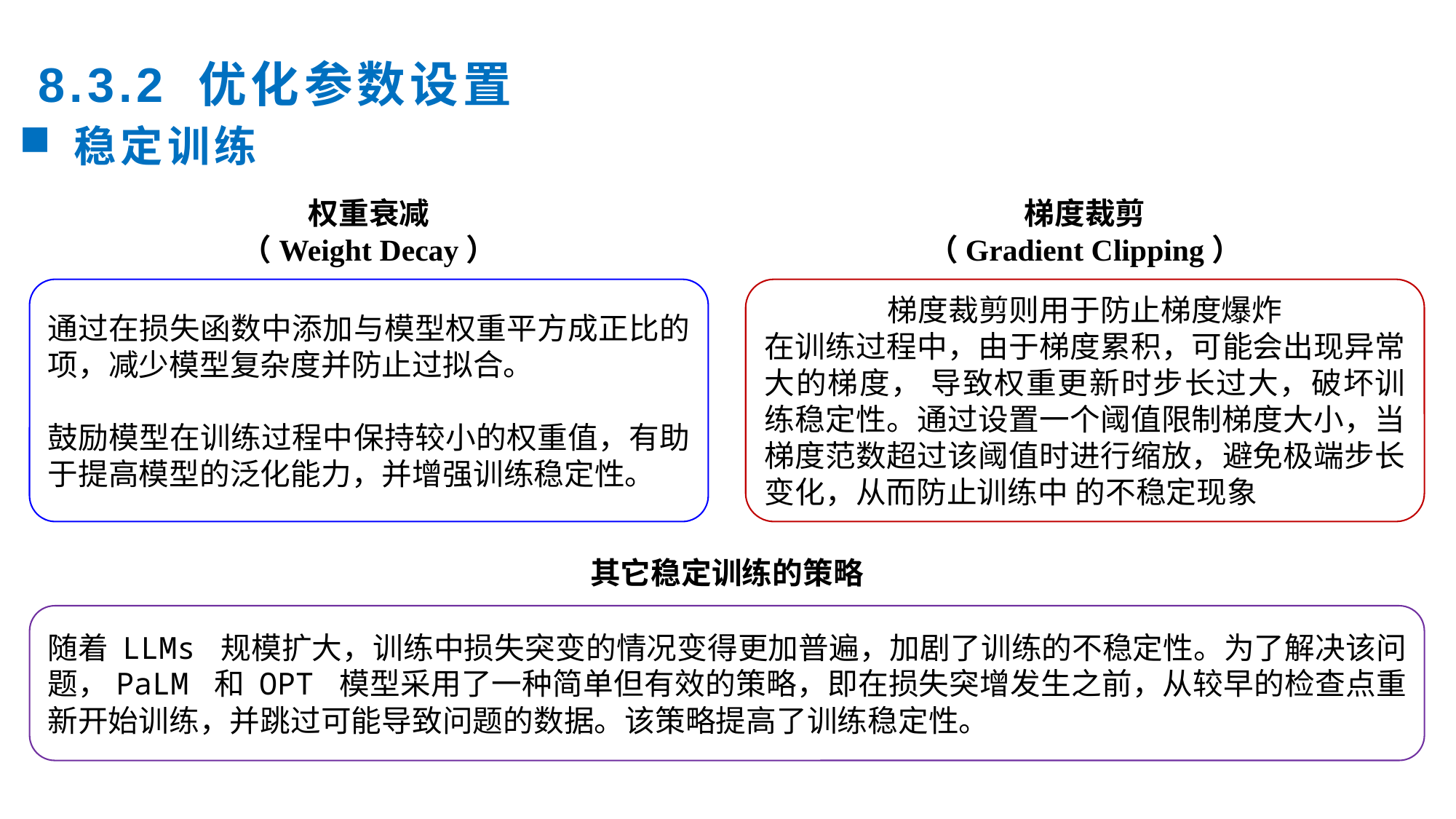

8.3.2 优化参数设置
稳定训练
权重衰减
（Weight Decay）
通过在损失函数中添加与模型权重平方成正比的项，减少模型复杂度并防止过拟合。

鼓励模型在训练过程中保持较小的权重值，有助于提高模型的泛化能力，并增强训练稳定性。
梯度裁剪
（Gradient Clipping）
梯度裁剪则用于防止梯度爆炸
在训练过程中，由于梯度累积，可能会出现异常大的梯度， 导致权重更新时步长过大，破坏训练稳定性。通过设置一个阈值限制梯度大小，当梯度范数超过该阈值时进行缩放，避免极端步长变化，从而防止训练中 的不稳定现象
其它稳定训练的策略
随着 LLMs 规模扩大，训练中损失突变的情况变得更加普遍，加剧了训练的不稳定性。为了解决该问题，PaLM 和 OPT 模型采用了一种简单但有效的策略，即在损失突增发生之前，从较早的检查点重新开始训练，并跳过可能导致问题的数据。该策略提高了训练稳定性。